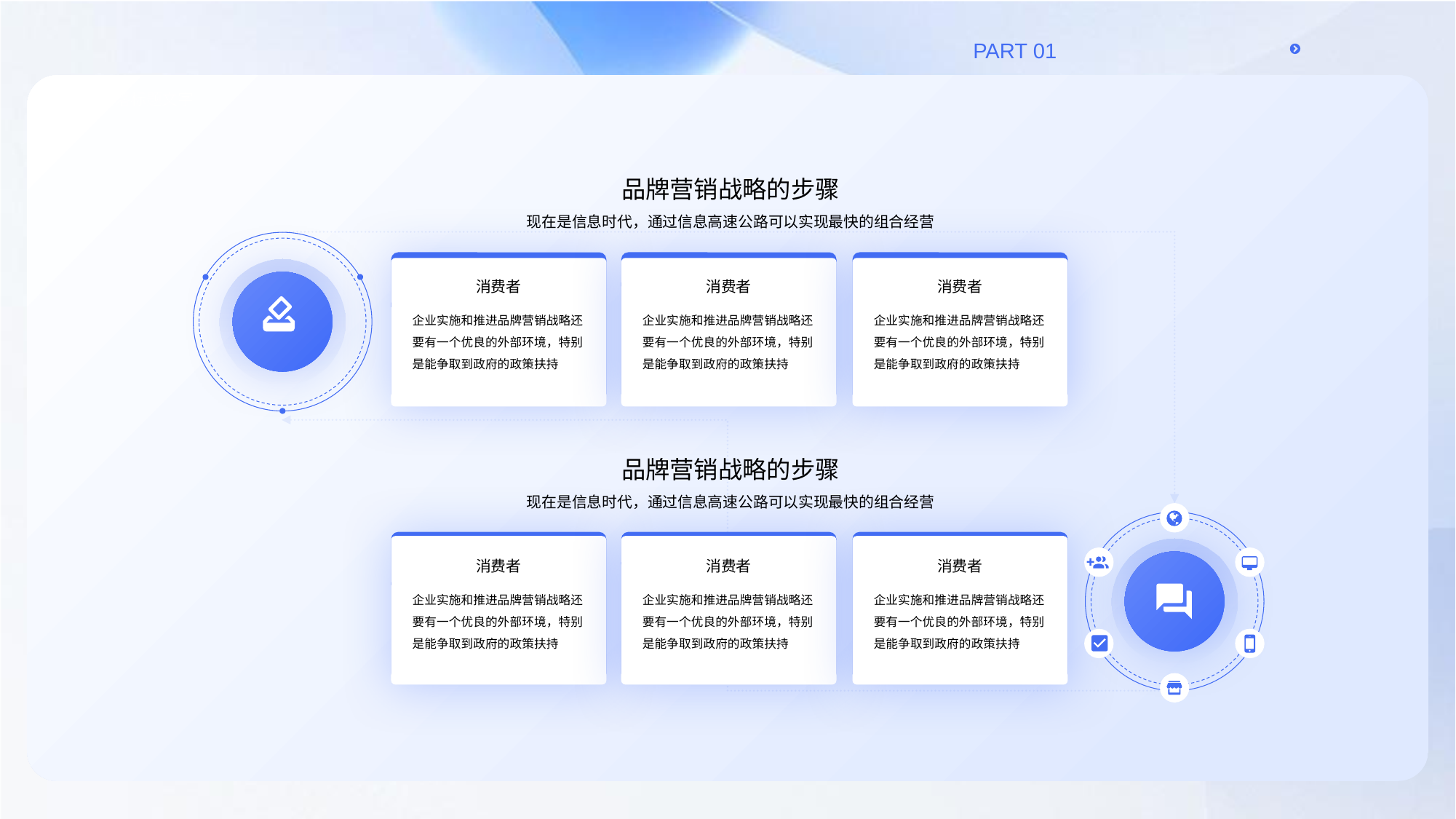

品牌营销战略的步骤
现在是信息时代，通过信息高速公路可以实现最快的组合经营

消费者
消费者
消费者

企业实施和推进品牌营销战略还要有一个优良的外部环境，特别是能争取到政府的政策扶持
企业实施和推进品牌营销战略还要有一个优良的外部环境，特别是能争取到政府的政策扶持
企业实施和推进品牌营销战略还要有一个优良的外部环境，特别是能争取到政府的政策扶持

品牌营销战略的步骤
现在是信息时代，通过信息高速公路可以实现最快的组合经营

消费者
消费者
消费者

企业实施和推进品牌营销战略还要有一个优良的外部环境，特别是能争取到政府的政策扶持
企业实施和推进品牌营销战略还要有一个优良的外部环境，特别是能争取到政府的政策扶持
企业实施和推进品牌营销战略还要有一个优良的外部环境，特别是能争取到政府的政策扶持